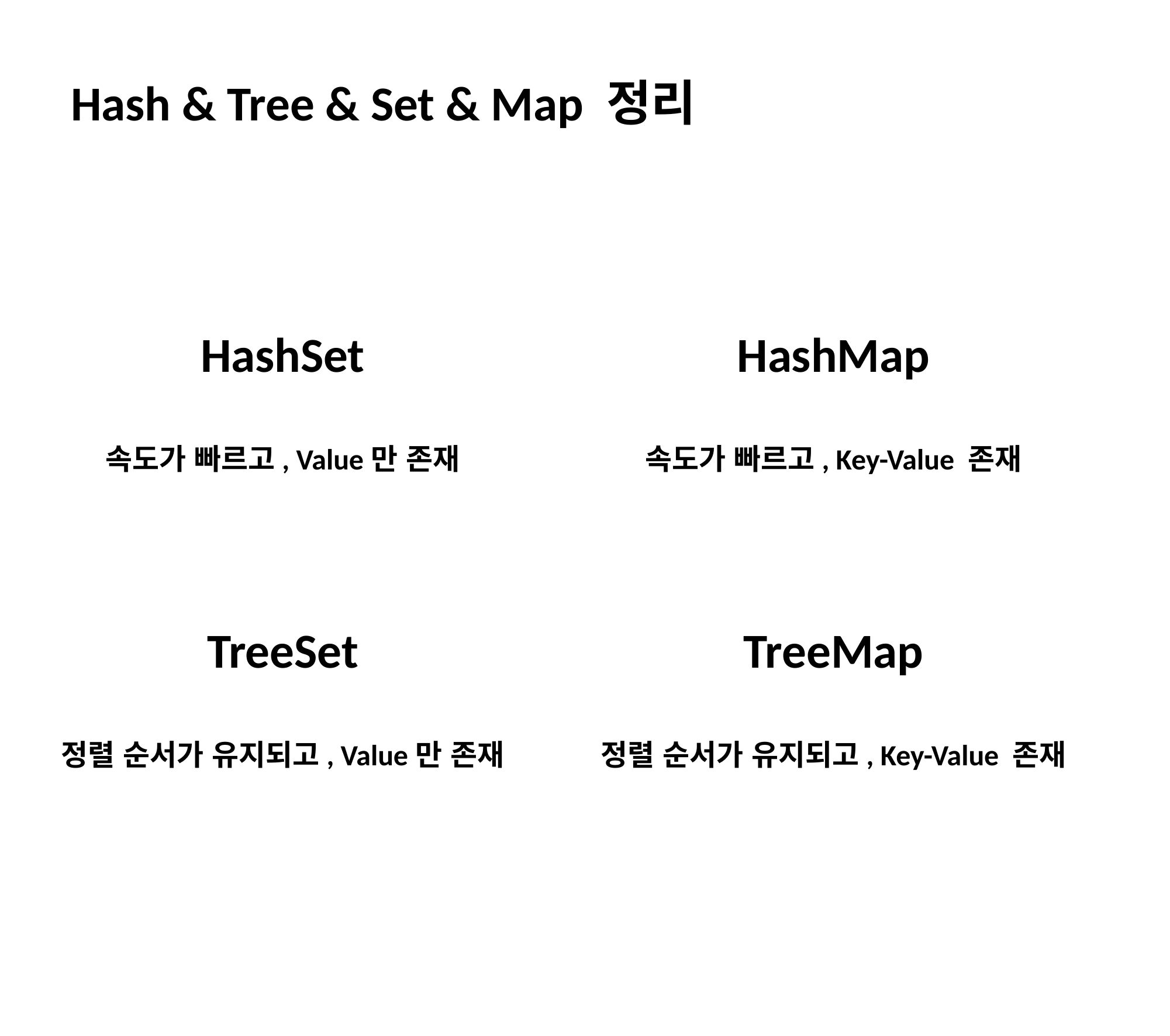

Hash & Tree & Set & Map 정리
HashMap

속도가 빠르고, Key-Value 존재
HashSet

속도가 빠르고, Value만 존재
TreeMap

정렬 순서가 유지되고, Key-Value 존재
TreeSet

정렬 순서가 유지되고, Value만 존재